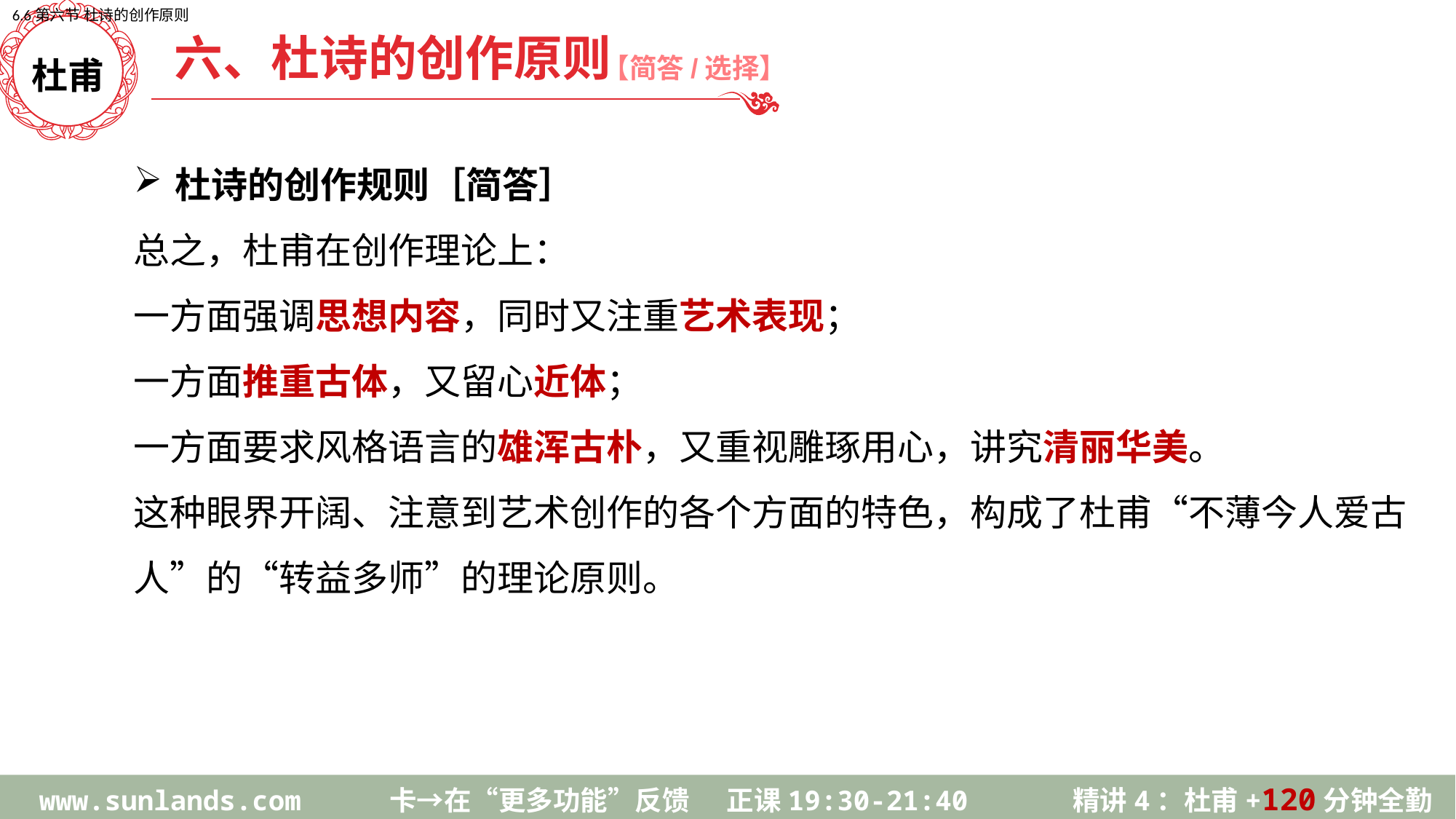

6.6第六节 杜诗的创作原则

六、杜诗的创作原则
【简答/选择】
杜甫

杜诗的创作规则［简答］
总之，杜甫在创作理论上：
一方面强调思想内容，同时又注重艺术表现；
一方面推重古体，又留心近体；
一方面要求风格语言的雄浑古朴，又重视雕琢用心，讲究清丽华美。
这种眼界开阔、注意到艺术创作的各个方面的特色，构成了杜甫“不薄今人爱古人”的“转益多师”的理论原则。